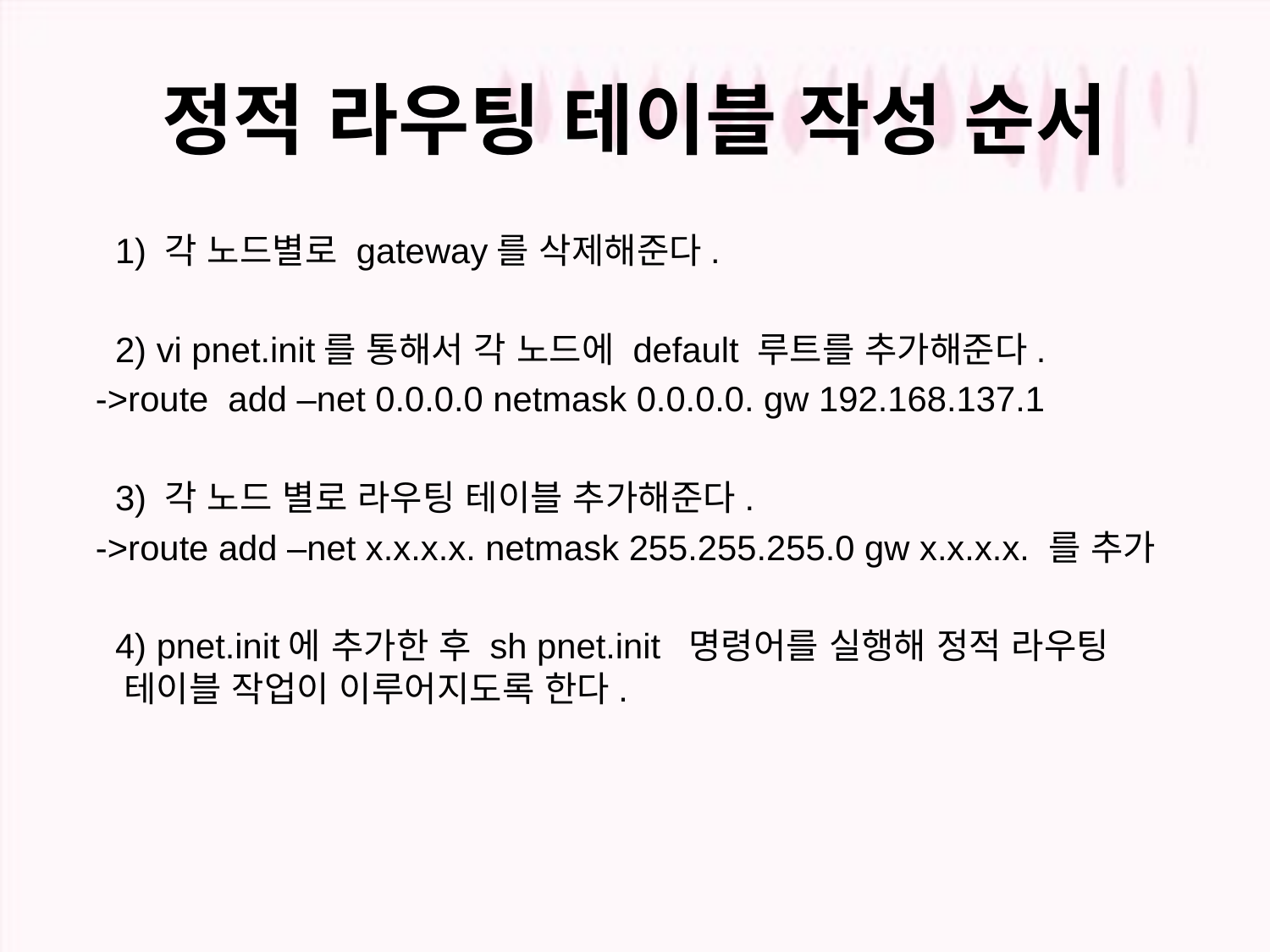

# 정적 라우팅 테이블 작성 순서
    1) 각 노드별로 gateway를 삭제해준다.

    2) vi pnet.init를 통해서 각 노드에 default 루트를 추가해준다.
  ->route  add –net 0.0.0.0 netmask 0.0.0.0. gw 192.168.137.1

    3) 각 노드 별로 라우팅 테이블 추가해준다.
  ->route add –net x.x.x.x. netmask 255.255.255.0 gw x.x.x.x. 를 추가

    4) pnet.init에 추가한 후 sh pnet.init  명령어를 실행해 정적 라우팅 테이블 작업이 이루어지도록 한다.